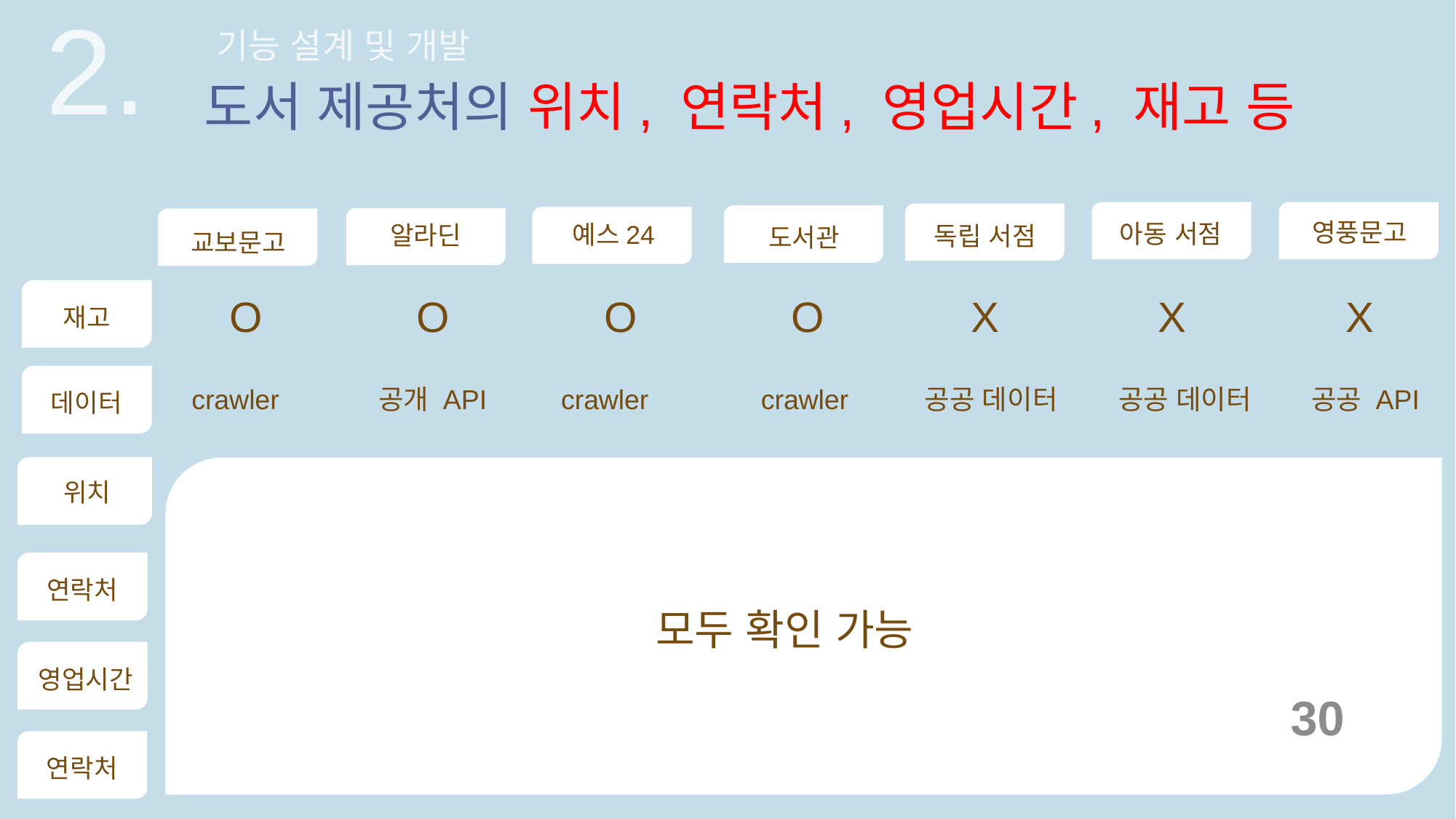

2.
 기능 설계 및 개발
도서 제공처의 위치, 연락처, 영업시간, 재고 등
영풍문고
아동 서점

독립 서점
도서관

교보문고
예스24
알라딘
O
O
O
O
X
X
X

재고
crawler
공개 API
crawler
crawler
공공 데이터
공공 데이터
공공 API

데이터
위치

연락처
모두 확인 가능

영업시간
30

연락처